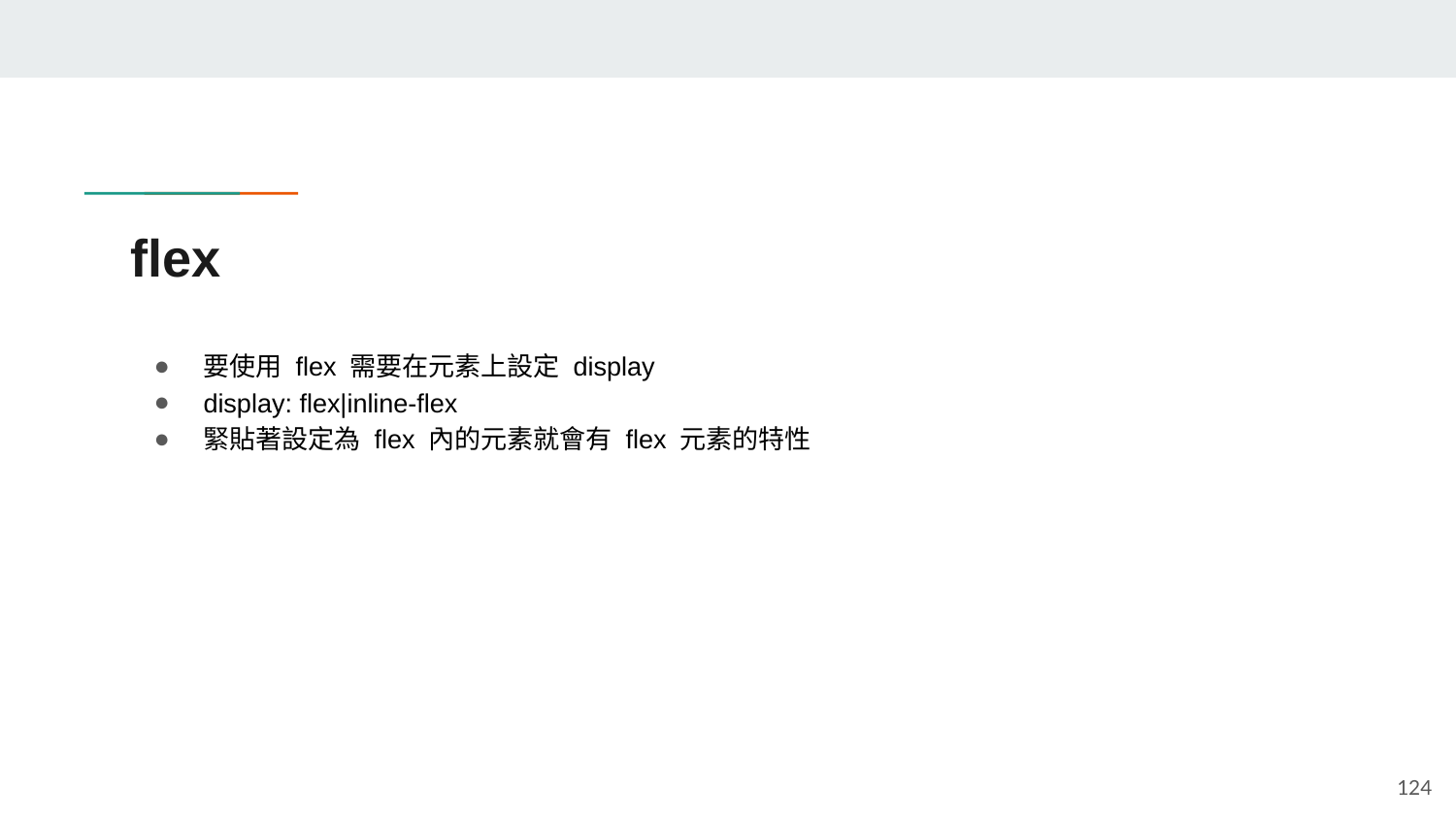

# flex
要使用 flex 需要在元素上設定 display
display: flex|inline-flex
緊貼著設定為 flex 內的元素就會有 flex 元素的特性

124